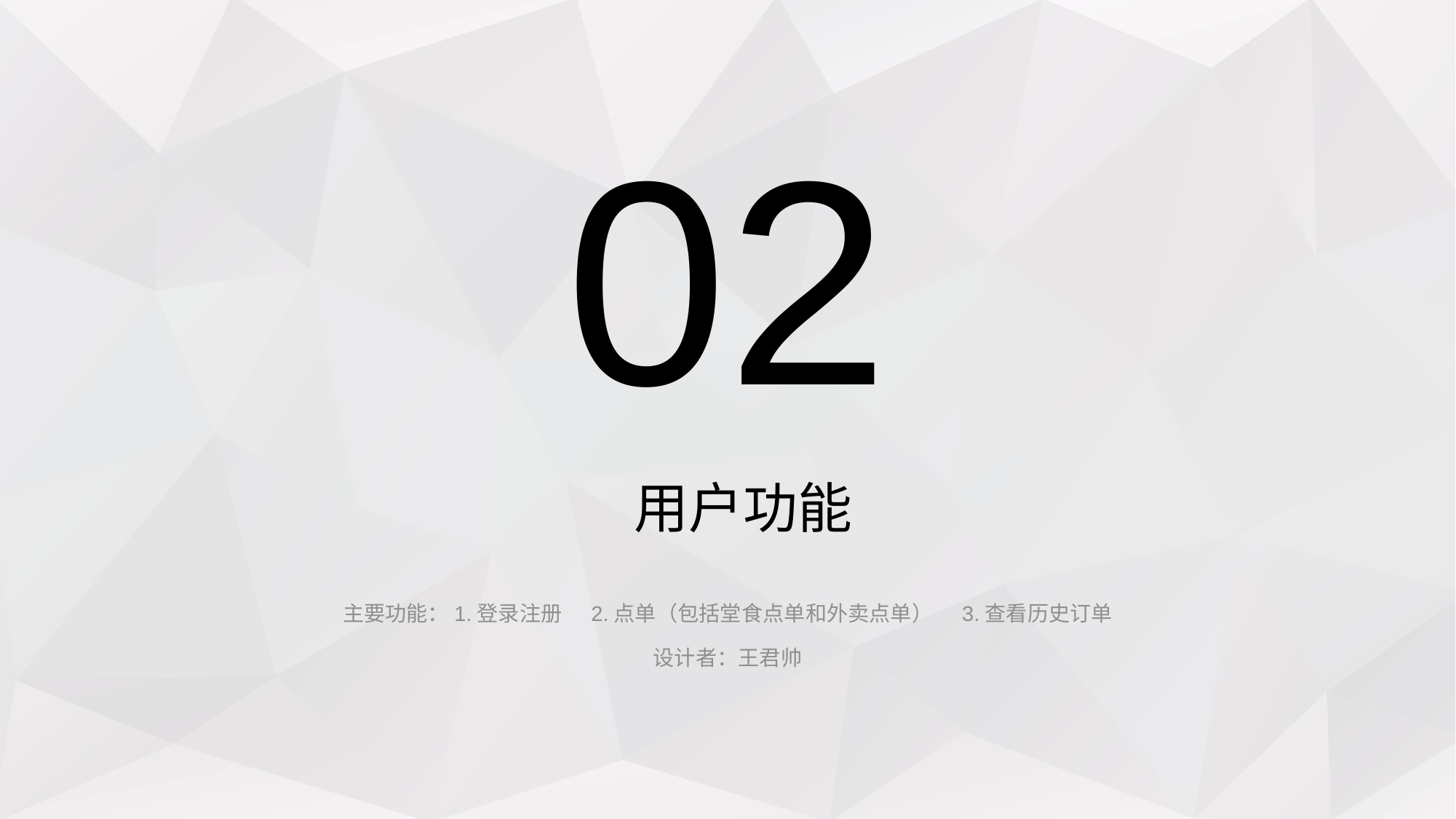

02
用户功能
主要功能：1.登录注册     2.点单（包括堂食点单和外卖点单）     3.查看历史订单
设计者：王君帅